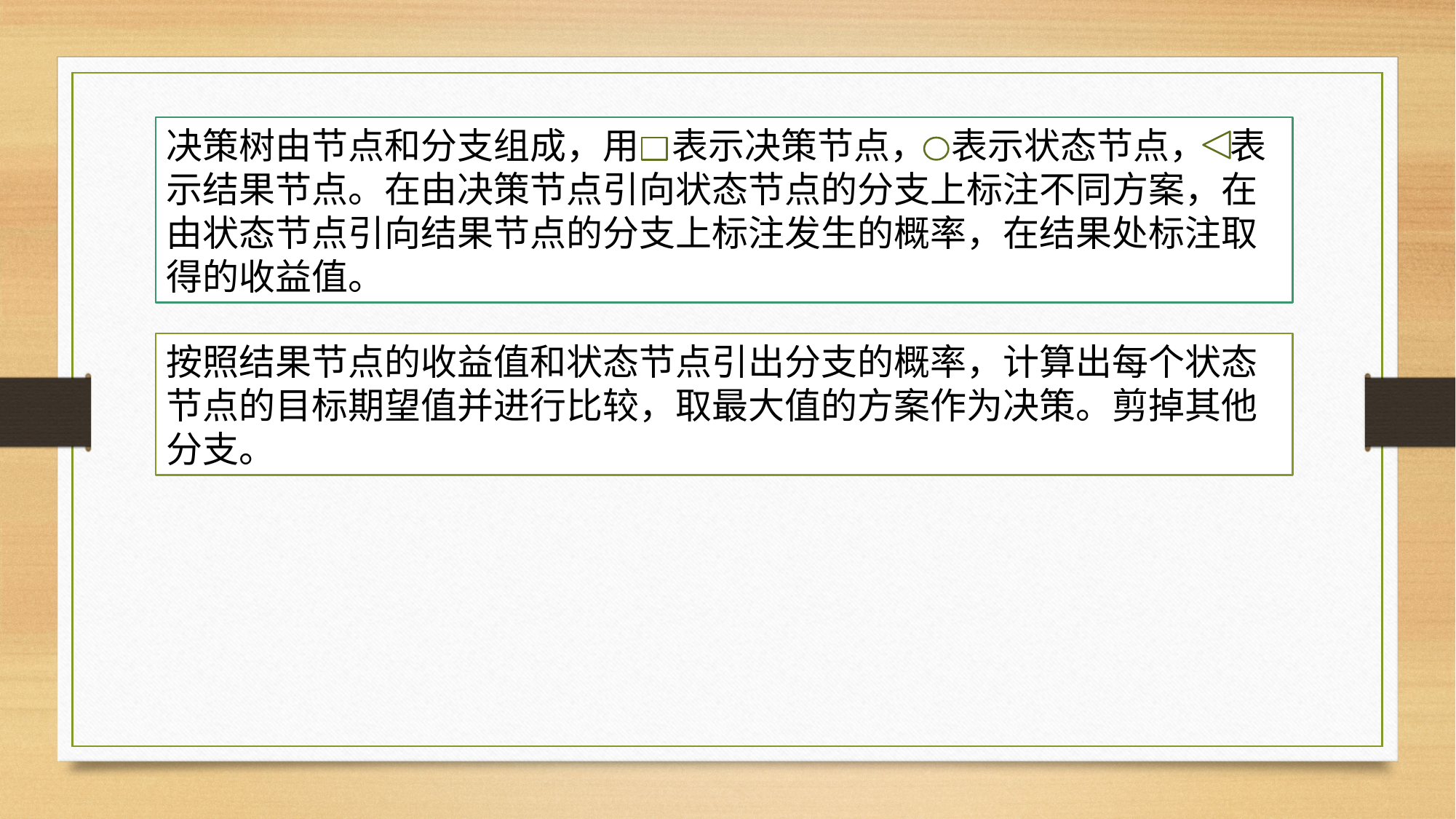

决策树由节点和分支组成，用    表示决策节点，   表示状态节点，   表示结果节点。在由决策节点引向状态节点的分支上标注不同方案，在由状态节点引向结果节点的分支上标注发生的概率，在结果处标注取得的收益值。

按照结果节点的收益值和状态节点引出分支的概率，计算出每个状态节点的目标期望值并进行比较，取最大值的方案作为决策。剪掉其他分支。